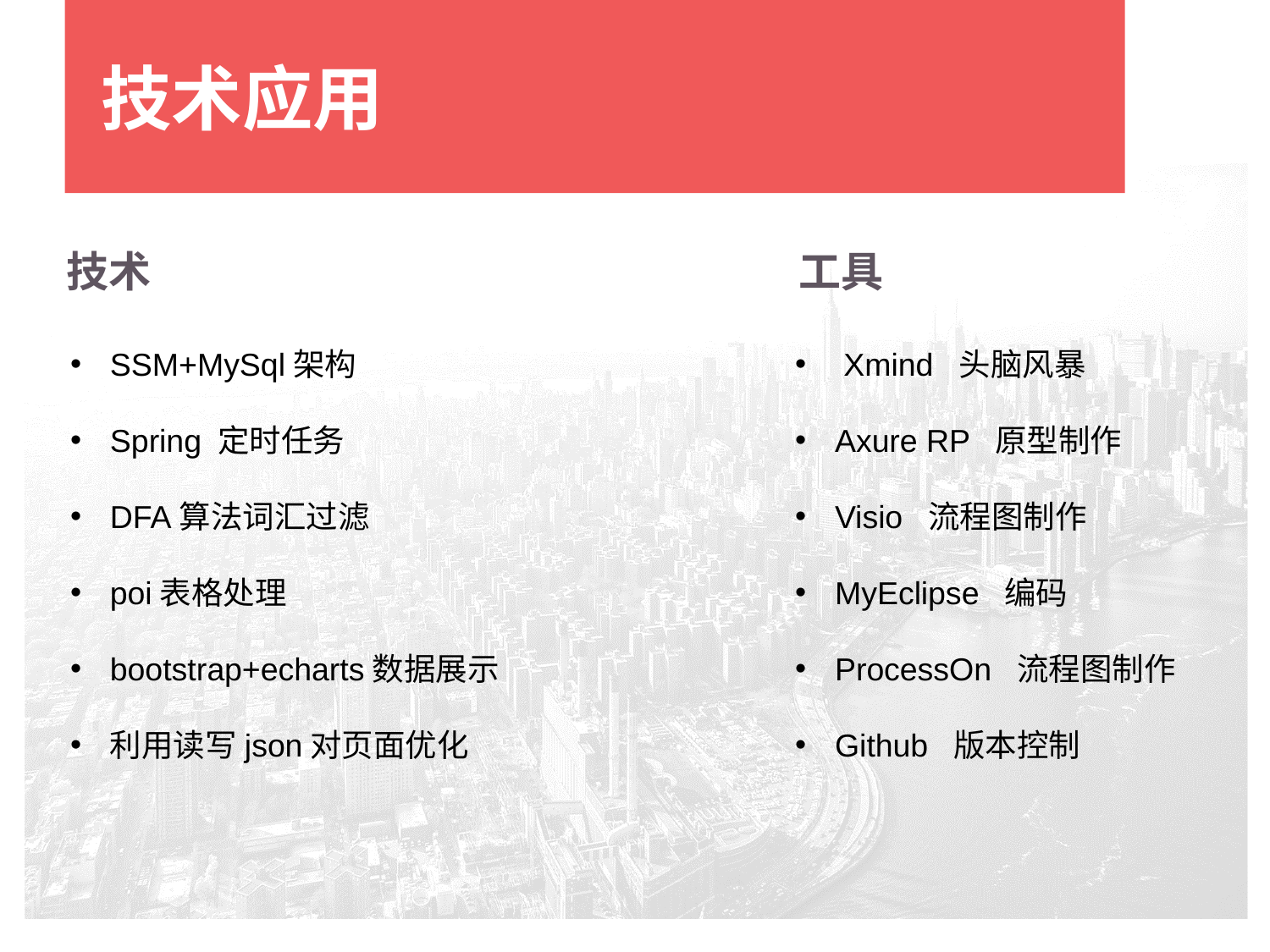

技术应用
技术
工具

SSM+MySql架构

Spring 定时任务

DFA算法词汇过滤

poi表格处理

bootstrap+echarts数据展示

利用读写json对页面优化

 Xmind  头脑风暴

Axure RP  原型制作

Visio  流程图制作

MyEclipse  编码

ProcessOn  流程图制作

Github  版本控制